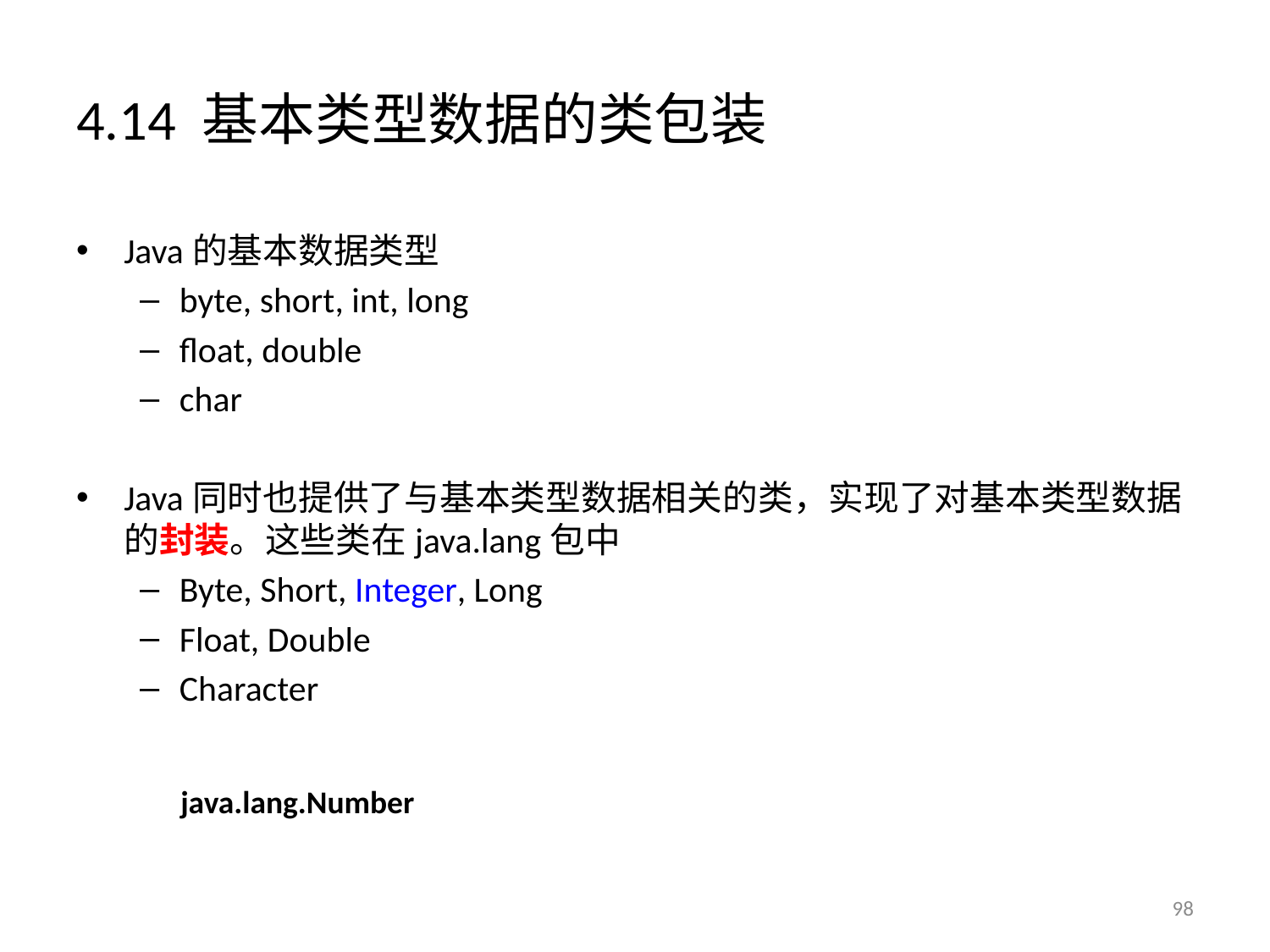

# 4.14 基本类型数据的类包装
Java的基本数据类型
byte, short, int, long
float, double
char

Java同时也提供了与基本类型数据相关的类，实现了对基本类型数据的封装。这些类在java.lang包中
Byte, Short, Integer, Long
Float, Double
Character

java.lang.Number
98